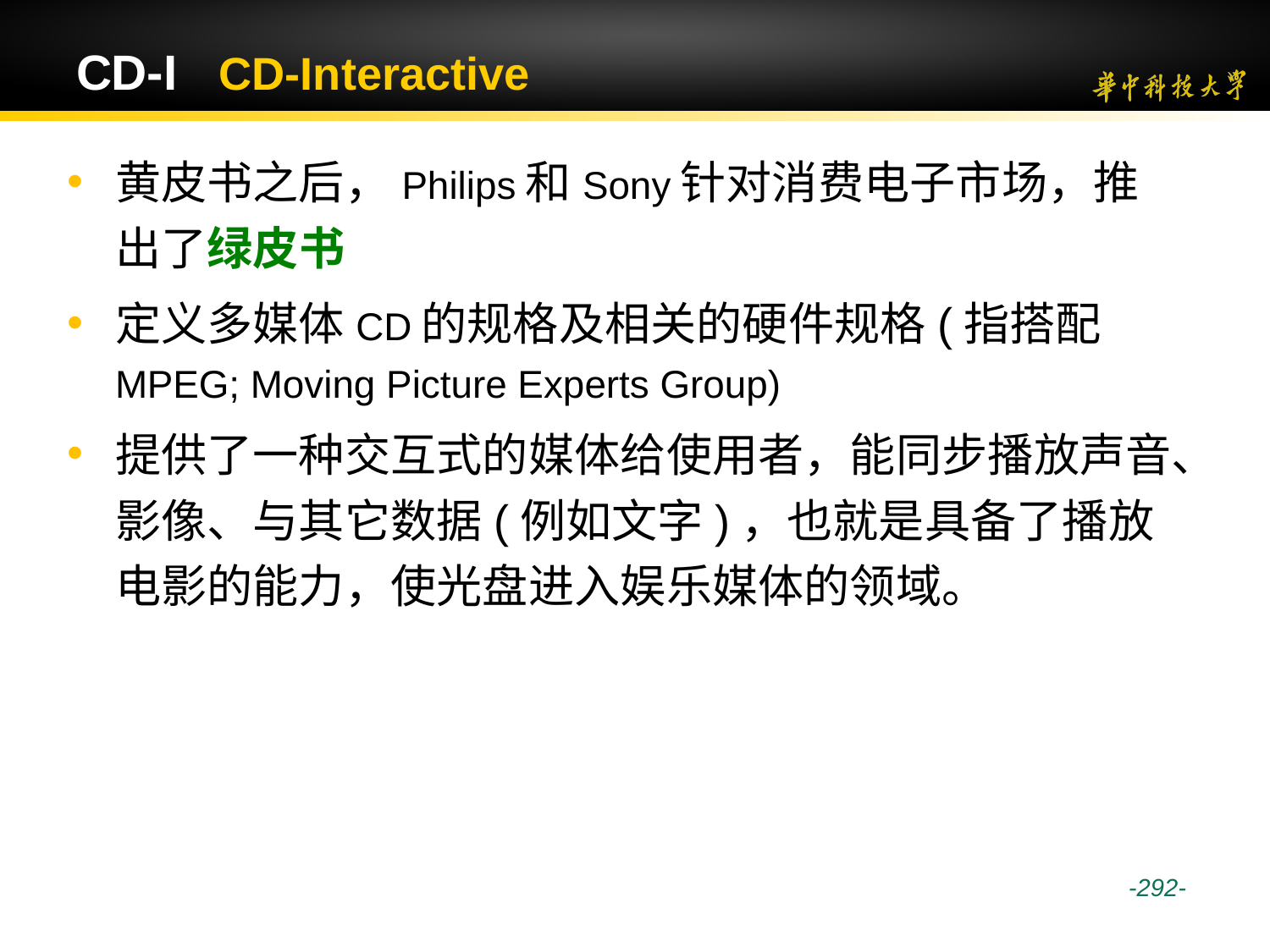

# CD-I   CD-Interactive
黄皮书之后，Philips和Sony针对消费电子市场，推出了绿皮书
定义多媒体CD的规格及相关的硬件规格(指搭配MPEG; Moving Picture Experts Group)
提供了一种交互式的媒体给使用者，能同步播放声音、影像、与其它数据(例如文字)，也就是具备了播放电影的能力，使光盘进入娱乐媒体的领域。
 -292-